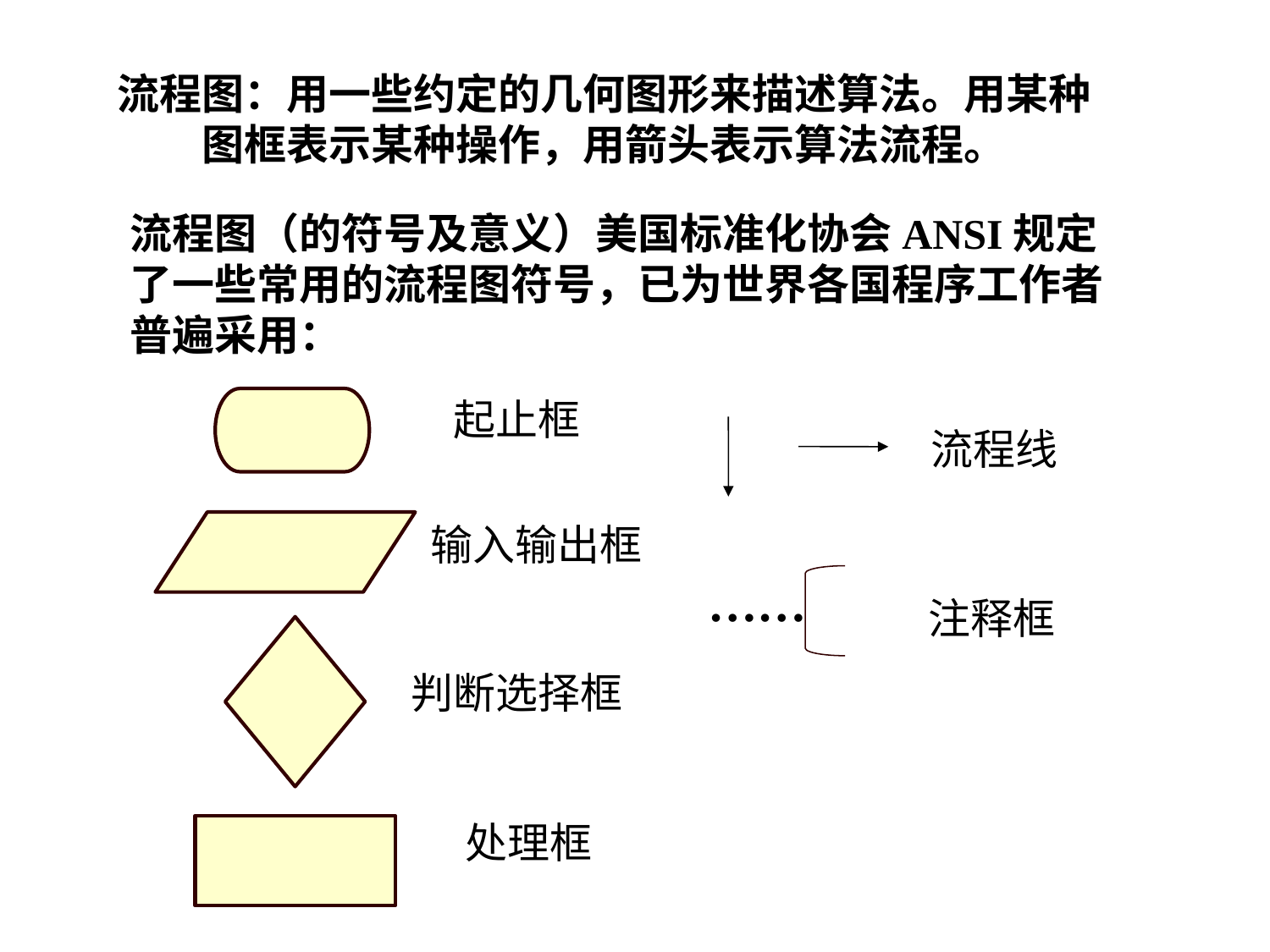

流程图：用一些约定的几何图形来描述算法。用某种图框表示某种操作，用箭头表示算法流程。
流程图（的符号及意义）美国标准化协会ANSI规定了一些常用的流程图符号，已为世界各国程序工作者普遍采用：
起止框

流程线

输入输出框
……

注释框

判断选择框
处理框